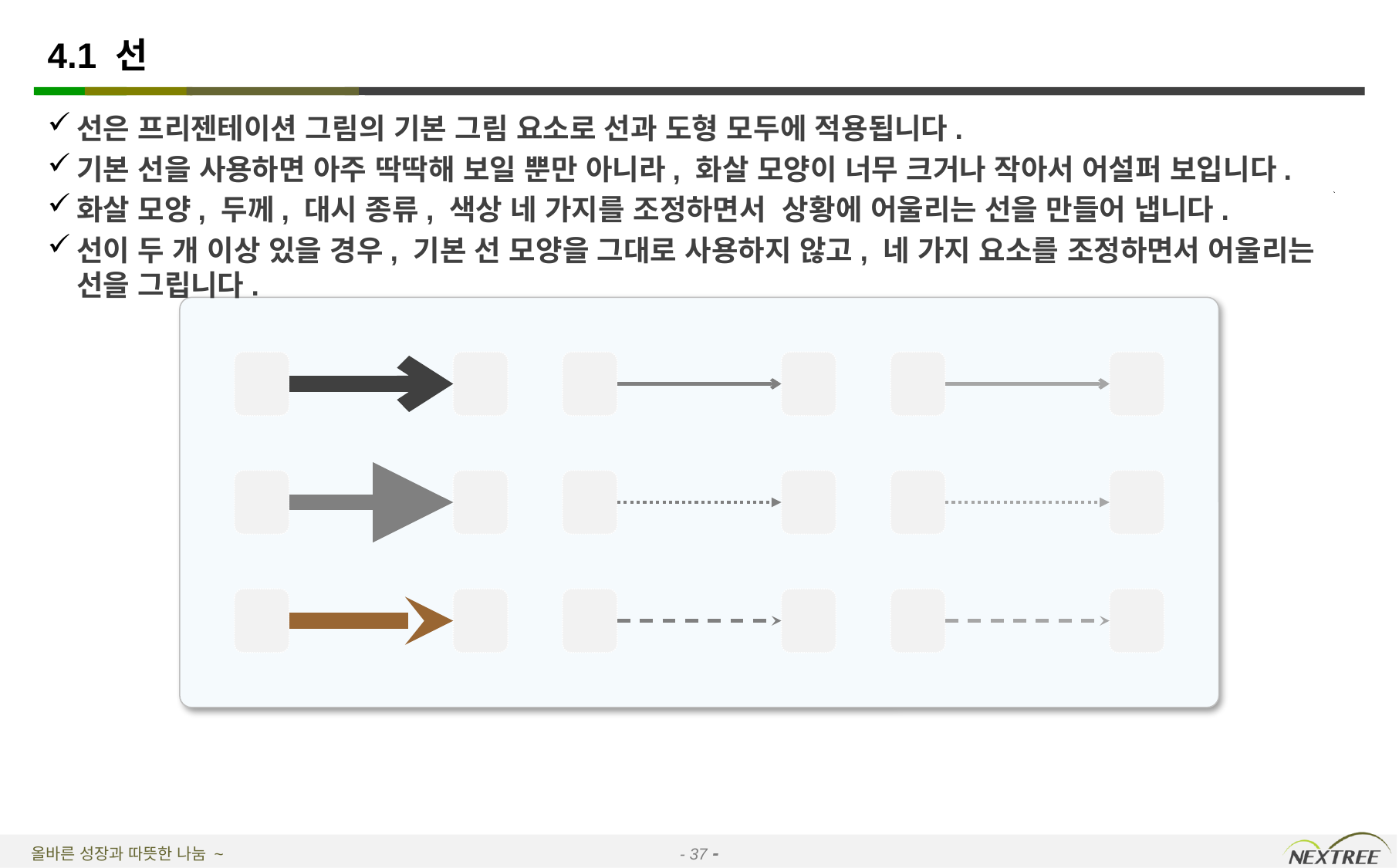

# 4.1 선
선은 프리젠테이션 그림의 기본 그림 요소로 선과 도형 모두에 적용됩니다.
기본 선을 사용하면 아주 딱딱해 보일 뿐만 아니라, 화살 모양이 너무 크거나 작아서 어설퍼 보입니다.
화살 모양, 두께, 대시 종류, 색상 네 가지를 조정하면서  상황에 어울리는 선을 만들어 냅니다.
선이 두 개 이상 있을 경우, 기본 선 모양을 그대로 사용하지 않고, 네 가지 요소를 조정하면서 어울리는 선을 그립니다.